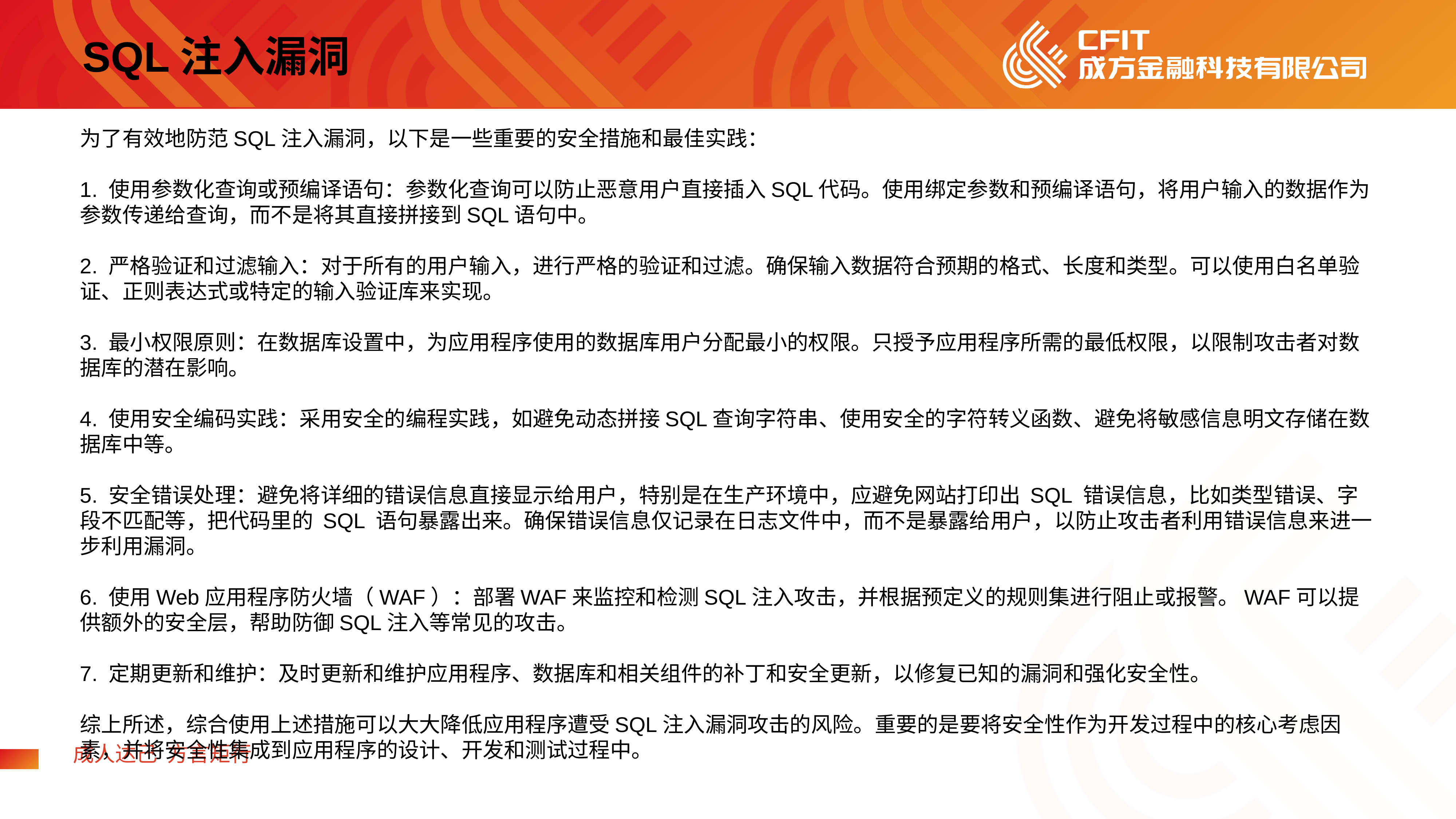

SQL注入漏洞
为了有效地防范SQL注入漏洞，以下是一些重要的安全措施和最佳实践：

1. 使用参数化查询或预编译语句：参数化查询可以防止恶意用户直接插入SQL代码。使用绑定参数和预编译语句，将用户输入的数据作为参数传递给查询，而不是将其直接拼接到SQL语句中。

2. 严格验证和过滤输入：对于所有的用户输入，进行严格的验证和过滤。确保输入数据符合预期的格式、长度和类型。可以使用白名单验证、正则表达式或特定的输入验证库来实现。

3. 最小权限原则：在数据库设置中，为应用程序使用的数据库用户分配最小的权限。只授予应用程序所需的最低权限，以限制攻击者对数据库的潜在影响。

4. 使用安全编码实践：采用安全的编程实践，如避免动态拼接SQL查询字符串、使用安全的字符转义函数、避免将敏感信息明文存储在数据库中等。

5. 安全错误处理：避免将详细的错误信息直接显示给用户，特别是在生产环境中，应避免网站打印出 SQL 错误信息，比如类型错误、字段不匹配等，把代码里的 SQL 语句暴露出来。确保错误信息仅记录在日志文件中，而不是暴露给用户，以防止攻击者利用错误信息来进一步利用漏洞。

6. 使用Web应用程序防火墙（WAF）：部署WAF来监控和检测SQL注入攻击，并根据预定义的规则集进行阻止或报警。WAF可以提供额外的安全层，帮助防御SQL注入等常见的攻击。

7. 定期更新和维护：及时更新和维护应用程序、数据库和相关组件的补丁和安全更新，以修复已知的漏洞和强化安全性。

综上所述，综合使用上述措施可以大大降低应用程序遭受SQL注入漏洞攻击的风险。重要的是要将安全性作为开发过程中的核心考虑因素，并将安全性集成到应用程序的设计、开发和测试过程中。